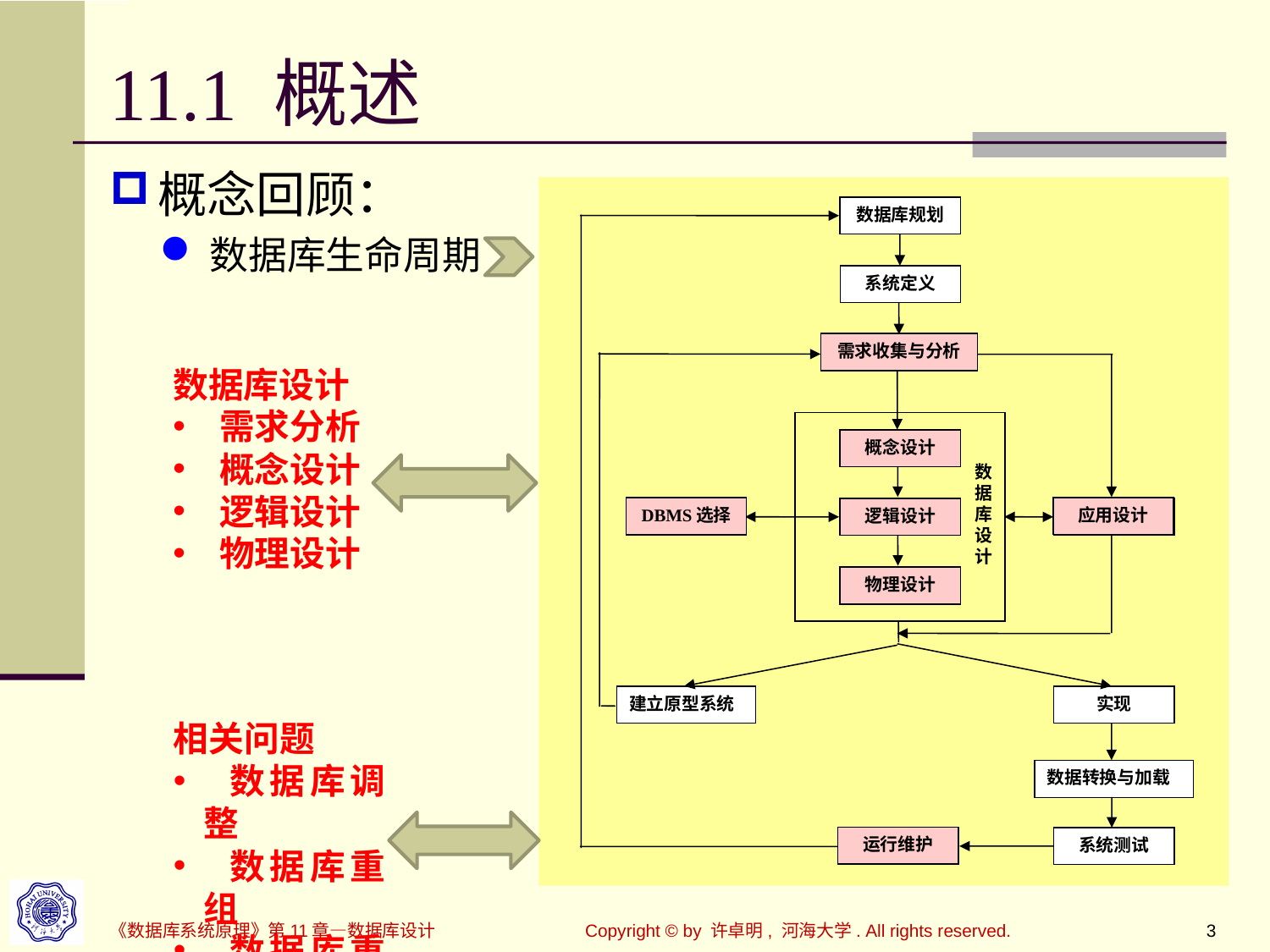

# 11.1 概述
概念回顾：
数据库生命周期

数据库规划

系统定义

需求收集与分析

数
据
库
设
计
概念设计

DBMS选择
应用设计
逻辑设计

物理设计

实现
建立原型系统

数据转换与加载

运行维护
系统测试

需求收集与分析
数据库设计
 需求分析
 概念设计
 逻辑设计
 物理设计
概念设计

DBMS选择
应用设计
逻辑设计
物理设计
相关问题
 数据库调整
 数据库重组
 数据库重构

运行维护
Copyright © by 许卓明, 河海大学. All rights reserved.
3
《数据库系统原理》第11章—数据库设计